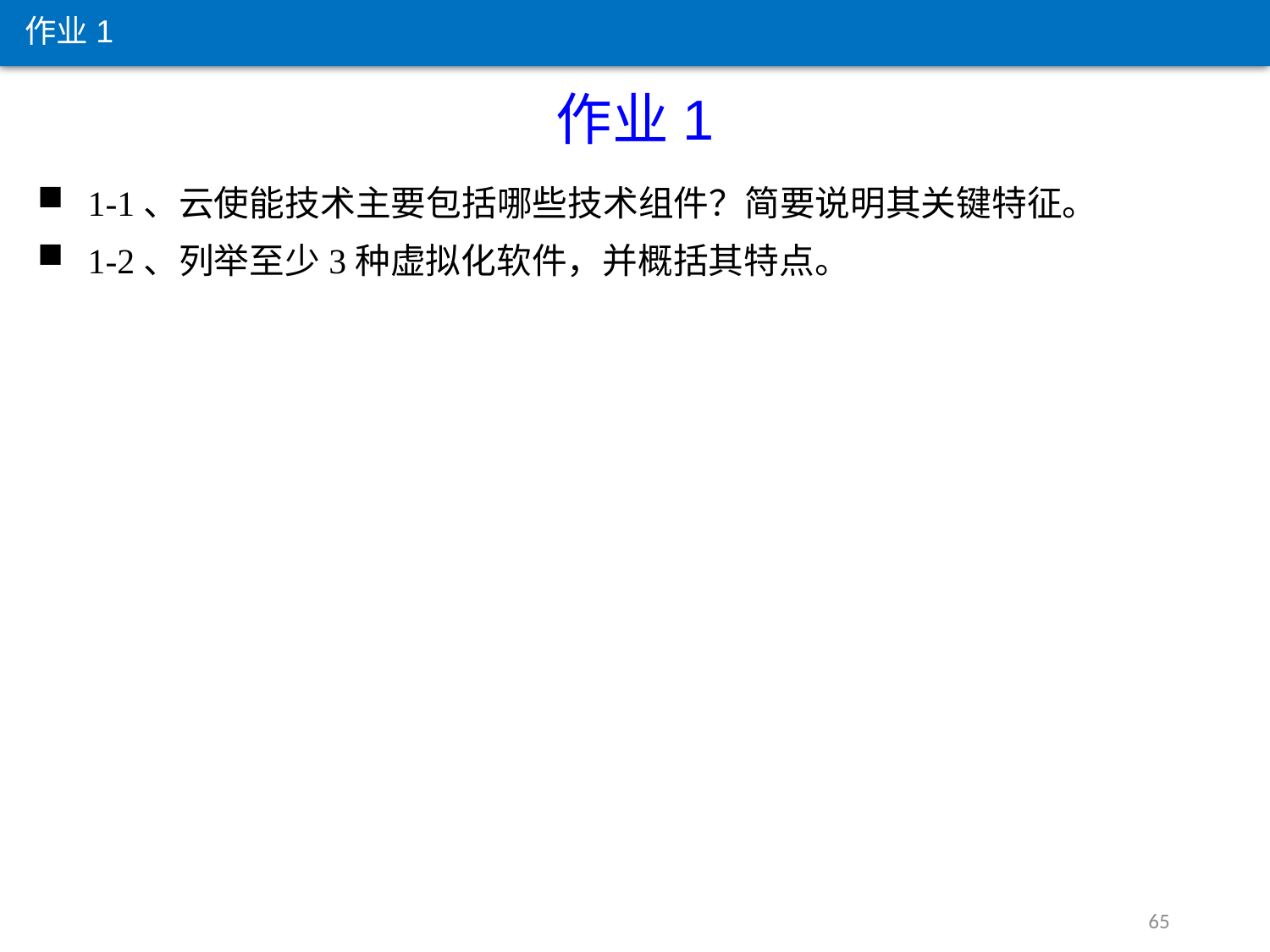

作业1
作业1
1-1、云使能技术主要包括哪些技术组件？简要说明其关键特征。
1-2、列举至少3种虚拟化软件，并概括其特点。
65